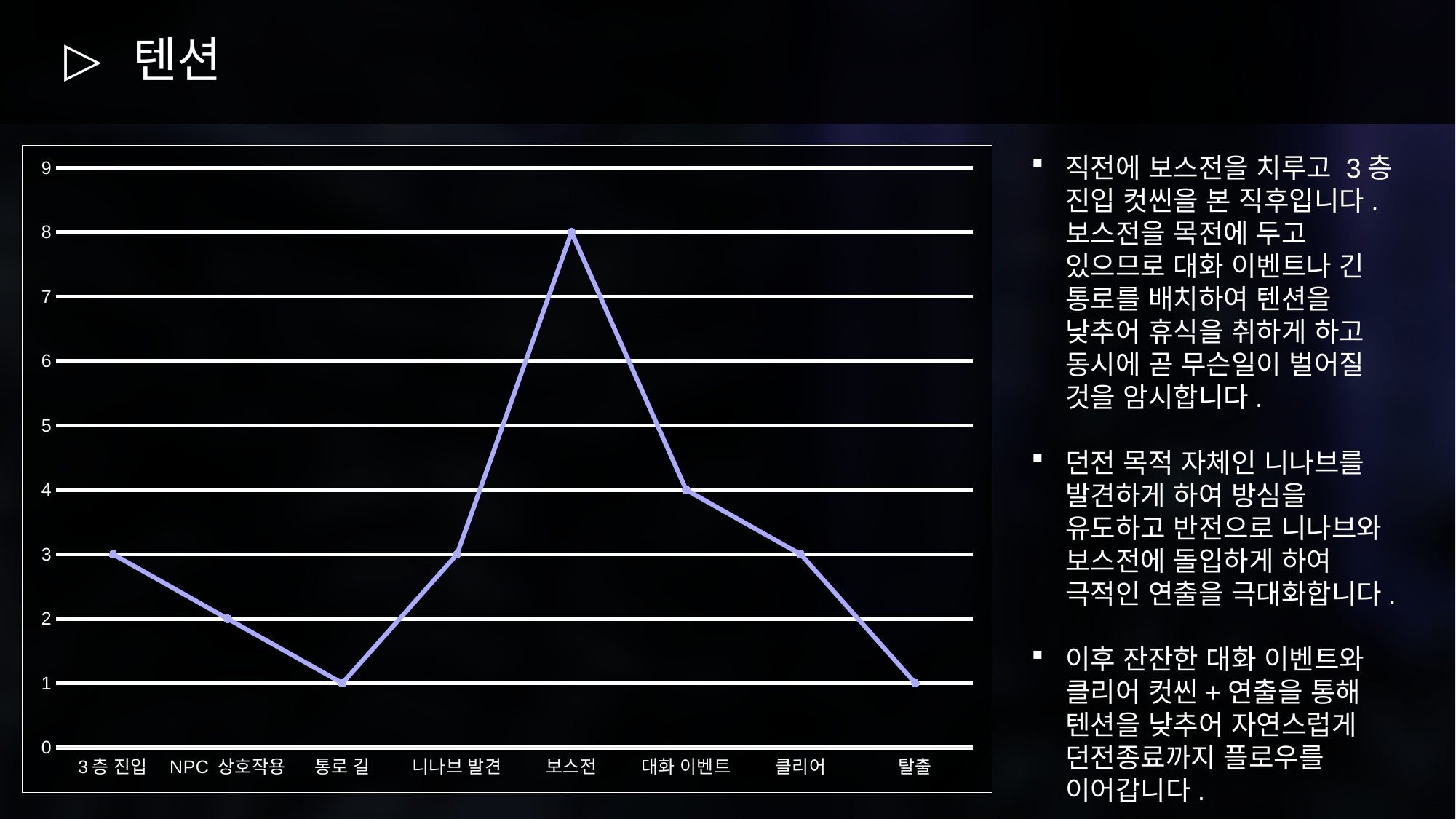

# 텐션

### Chart

| Category | 계열 1 |
|---|---|
| 3층 진입 | 3.0 |
| NPC 상호작용 | 2.0 |
| 통로 길 | 1.0 |
| 니나브 발견 | 3.0 |
| 보스전 | 8.0 |
| 대화 이벤트 | 4.0 |
| 클리어 | 3.0 |
| 탈출 | 1.0 |
직전에 보스전을 치루고 3층 진입 컷씬을 본 직후입니다. 보스전을 목전에 두고 있으므로 대화 이벤트나 긴 통로를 배치하여 텐션을 낮추어 휴식을 취하게 하고 동시에 곧 무슨일이 벌어질 것을 암시합니다.

던전 목적 자체인 니나브를 발견하게 하여 방심을 유도하고 반전으로 니나브와 보스전에 돌입하게 하여 극적인 연출을 극대화합니다.

이후 잔잔한 대화 이벤트와 클리어 컷씬+연출을 통해 텐션을 낮추어 자연스럽게 던전종료까지 플로우를 이어갑니다.